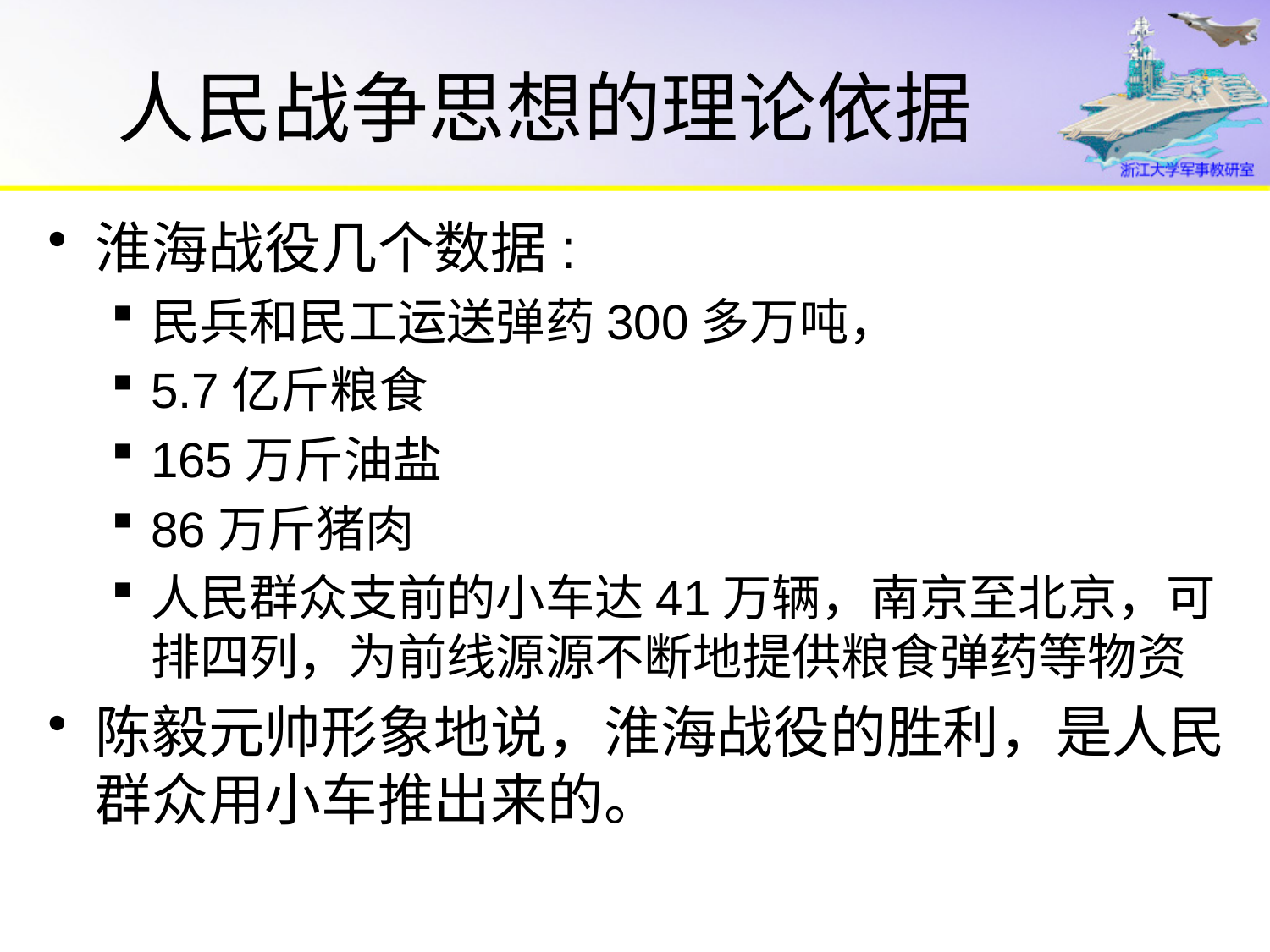

# 人民战争思想的理论依据
淮海战役几个数据:
民兵和民工运送弹药300多万吨，
5.7亿斤粮食
165万斤油盐
86万斤猪肉
人民群众支前的小车达41万辆，南京至北京，可排四列，为前线源源不断地提供粮食弹药等物资
陈毅元帅形象地说，淮海战役的胜利，是人民群众用小车推出来的。